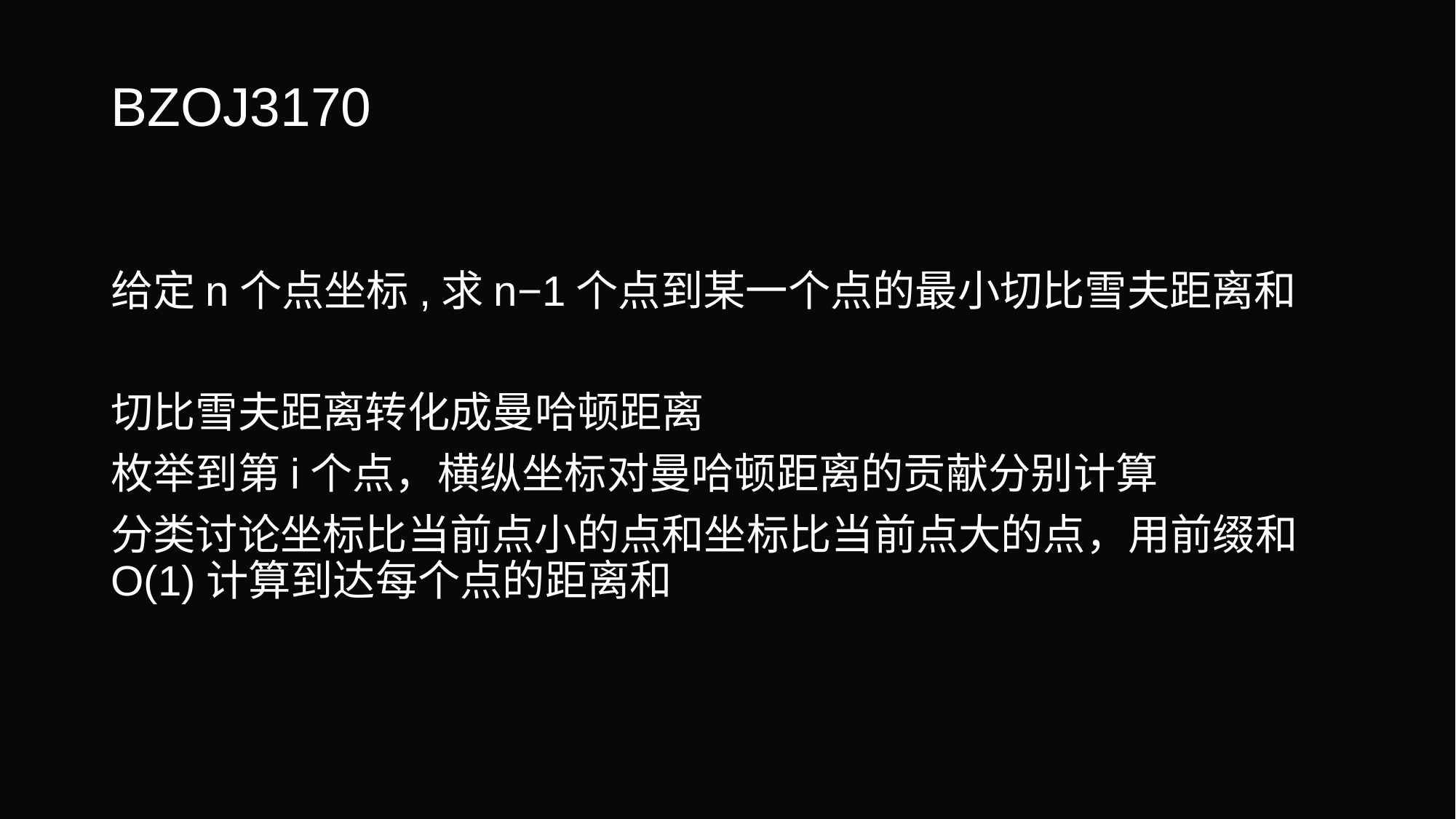

# BZOJ3170
给定n个点坐标,求n−1个点到某一个点的最小切比雪夫距离和

切比雪夫距离转化成曼哈顿距离
枚举到第i个点，横纵坐标对曼哈顿距离的贡献分别计算
分类讨论坐标比当前点小的点和坐标比当前点大的点，用前缀和O(1)计算到达每个点的距离和